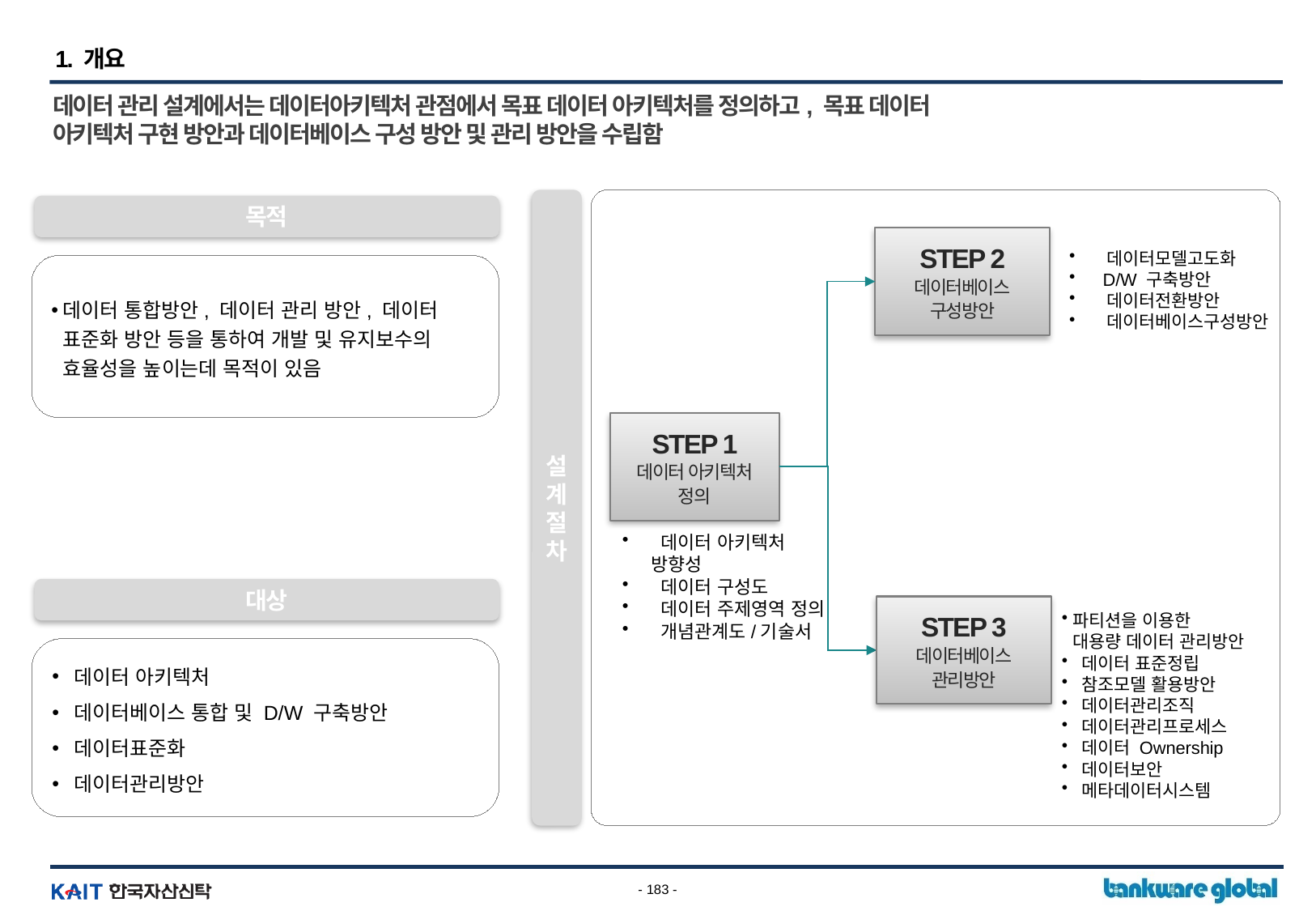

1. 개요
데이터 관리 설계에서는 데이터아키텍처 관점에서 목표 데이터 아키텍처를 정의하고, 목표 데이터
아키텍처 구현 방안과 데이터베이스 구성 방안 및 관리 방안을 수립함
설
계
절
차

목적
STEP 2
데이터베이스
구성방안
 데이터모델고도화
 D/W 구축방안
 데이터전환방안
 데이터베이스구성방안
데이터 통합방안, 데이터 관리 방안, 데이터   표준화 방안 등을 통하여 개발 및 유지보수의 효율성을 높이는데 목적이 있음
STEP 1
데이터 아키텍처
정의
 데이터 아키텍처 방향성
 데이터 구성도
 데이터 주제영역 정의
 개념관계도/기술서
대상
STEP 3
데이터베이스
관리방안
파티션을 이용한
대용량 데이터 관리방안
 데이터 표준정립
 참조모델 활용방안
 데이터관리조직
 데이터관리프로세스
 데이터 Ownership
 데이터보안
 메타데이터시스템
 데이터 아키텍처
 데이터베이스 통합 및 D/W 구축방안
 데이터표준화
 데이터관리방안